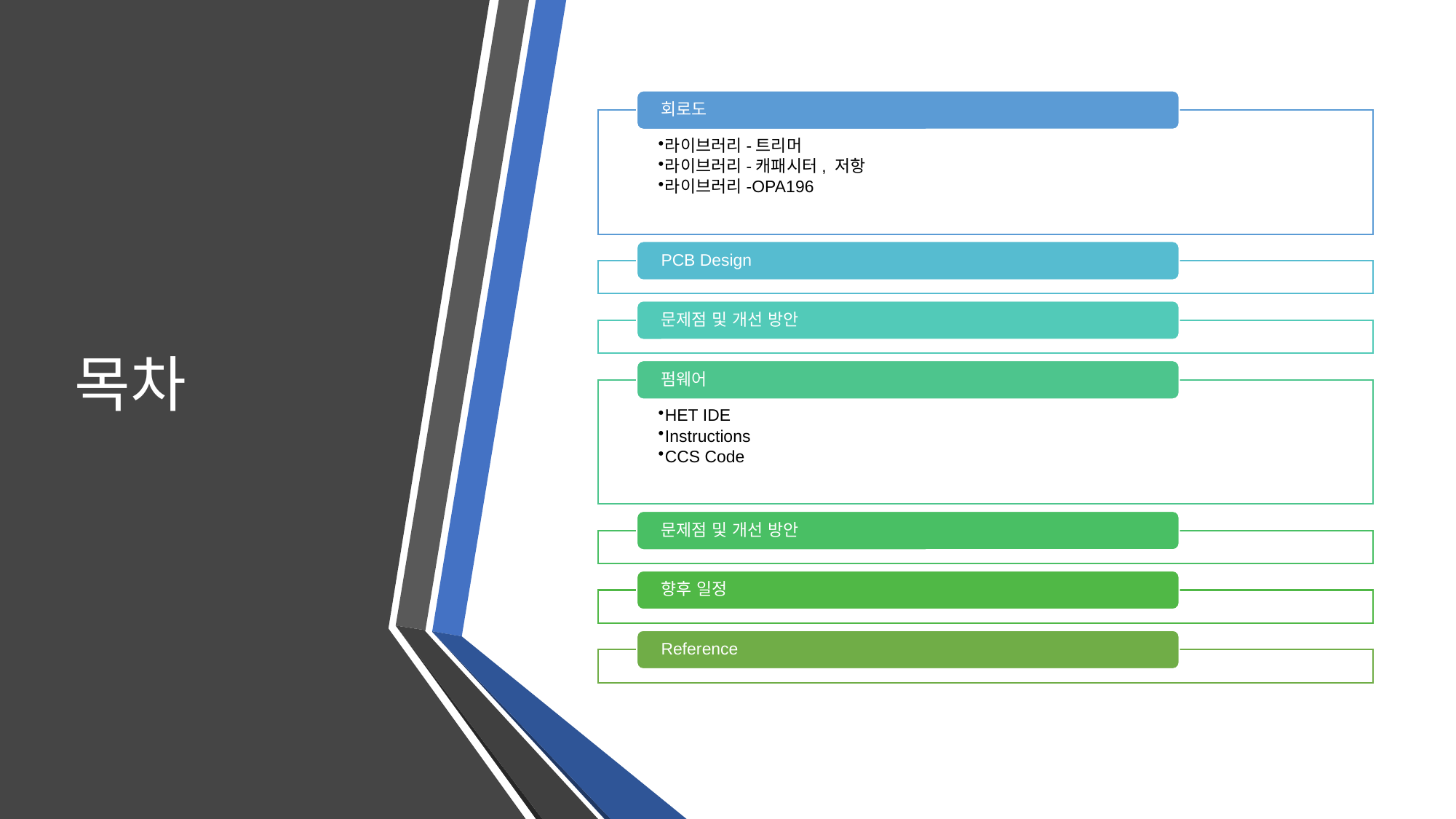

# 목차
라이브러리-트리머
라이브러리-캐패시터, 저항
라이브러리-OPA196
회로도
PCB Design
문제점 및 개선 방안
HET IDE
Instructions
CCS Code
펌웨어
문제점 및 개선 방안
향후 일정
Reference